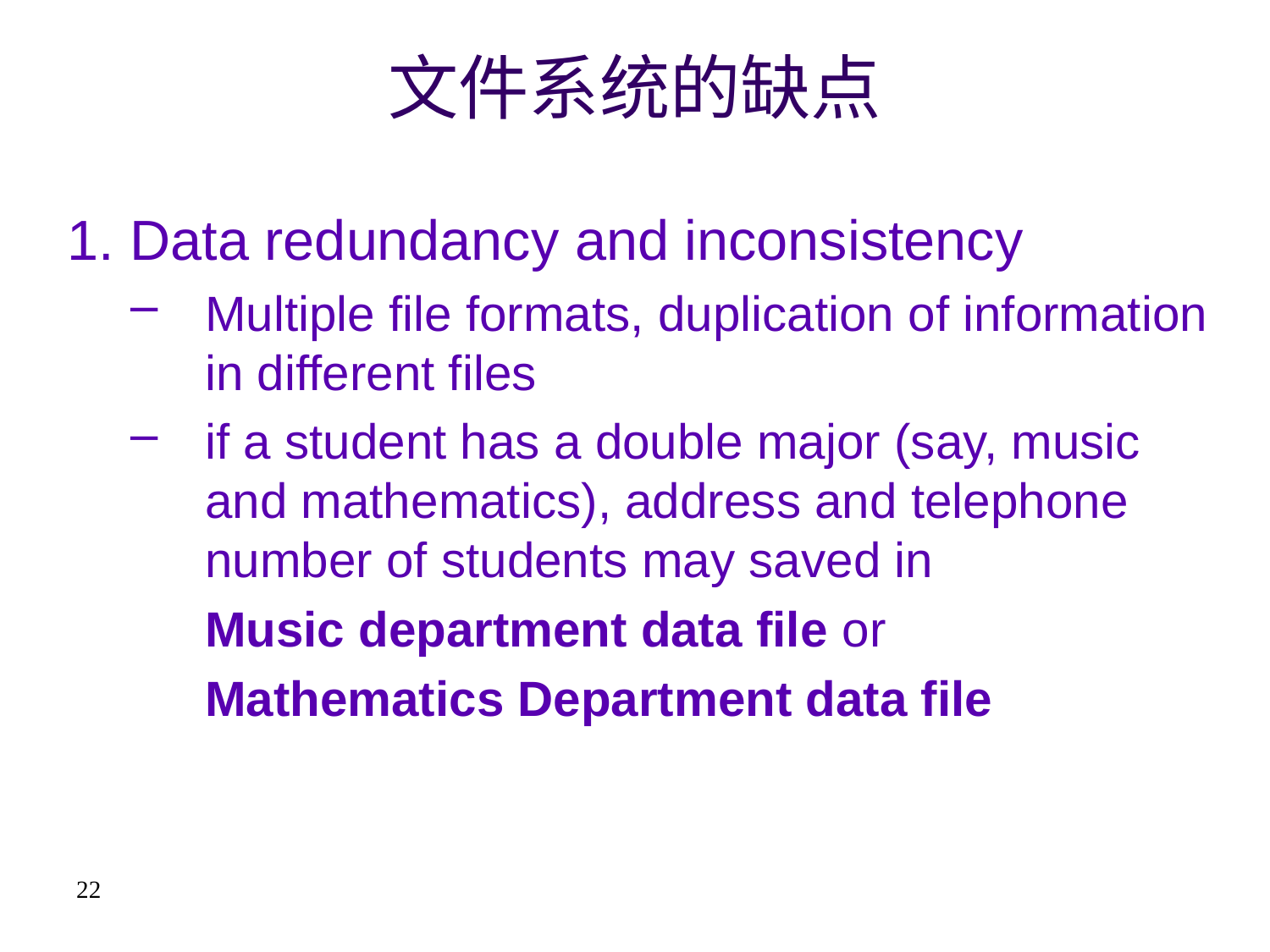

# 文件系统的缺点

1. Data redundancy and inconsistency
Multiple file formats, duplication of information in different files
if a student has a double major (say, music and mathematics), address and telephone number of students may saved in
	Music department data file or
	Mathematics Department data file

22